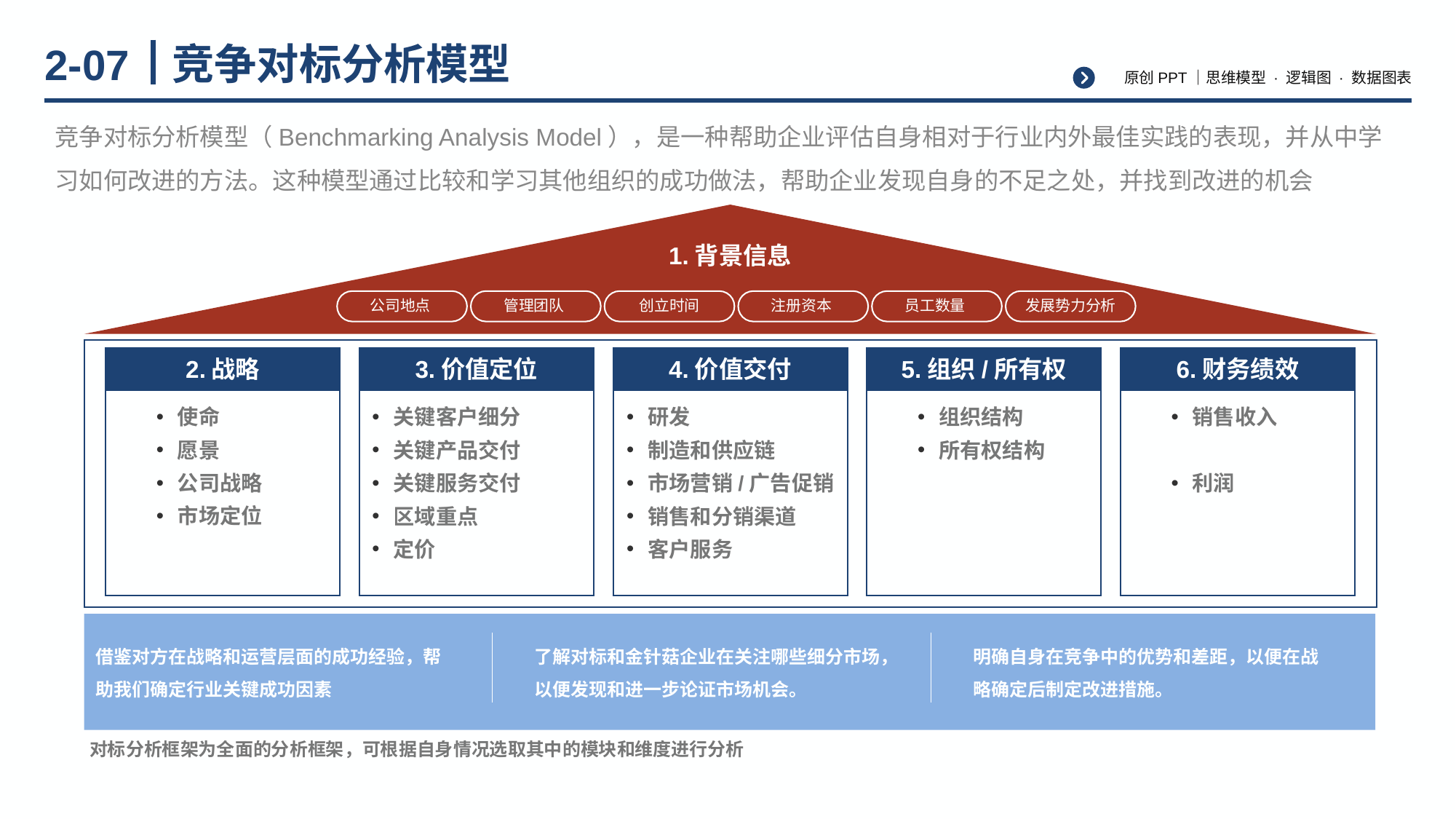

# 竞争对标分析模型
2-07
竞争对标分析模型（Benchmarking Analysis Model），是一种帮助企业评估自身相对于行业内外最佳实践的表现，并从中学习如何改进的方法。这种模型通过比较和学习其他组织的成功做法，帮助企业发现自身的不足之处，并找到改进的机会

1.背景信息
公司地点

管理团队

创立时间

注册资本

员工数量

发展势力分析

2.战略

3.价值定位

4.价值交付

5.组织/所有权

6.财务绩效

使命
愿景
公司战略
市场定位
关键客户细分
关键产品交付
关键服务交付
区域重点
定价
研发
制造和供应链
市场营销/广告促销
销售和分销渠道
客户服务
组织结构
所有权结构
销售收入
利润
借鉴对方在战略和运营层面的成功经验，帮助我们确定行业关键成功因素
了解对标和金针菇企业在关注哪些细分市场，以便发现和进一步论证市场机会。
明确自身在竞争中的优势和差距，以便在战略确定后制定改进措施。

对标分析框架为全面的分析框架，可根据自身情况选取其中的模块和维度进行分析